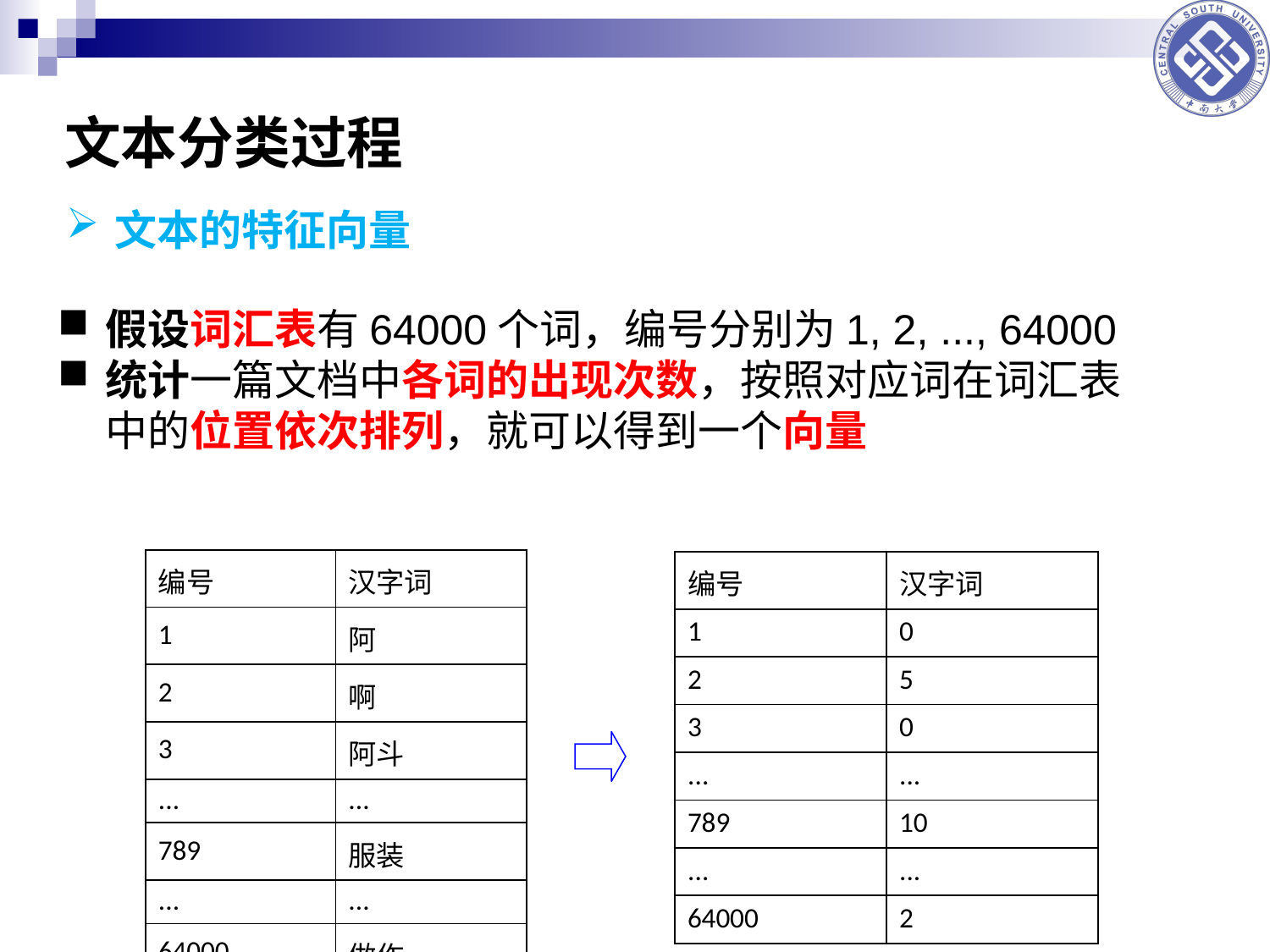

文本分类过程
文本的特征向量
假设词汇表有64000个词，编号分别为1, 2, ..., 64000
统计一篇文档中各词的出现次数，按照对应词在词汇表中的位置依次排列，就可以得到一个向量
| 编号 | 汉字词 |
| --- | --- |
| 1 | 阿 |
| 2 | 啊 |
| 3 | 阿斗 |
| ... | ... |
| 789 | 服装 |
| ... | ... |
| 64000 | 做作 |
| 编号 | 汉字词 |
| --- | --- |
| 1 | 0 |
| 2 | 5 |
| 3 | 0 |
| ... | ... |
| 789 | 10 |
| ... | ... |
| 64000 | 2 |